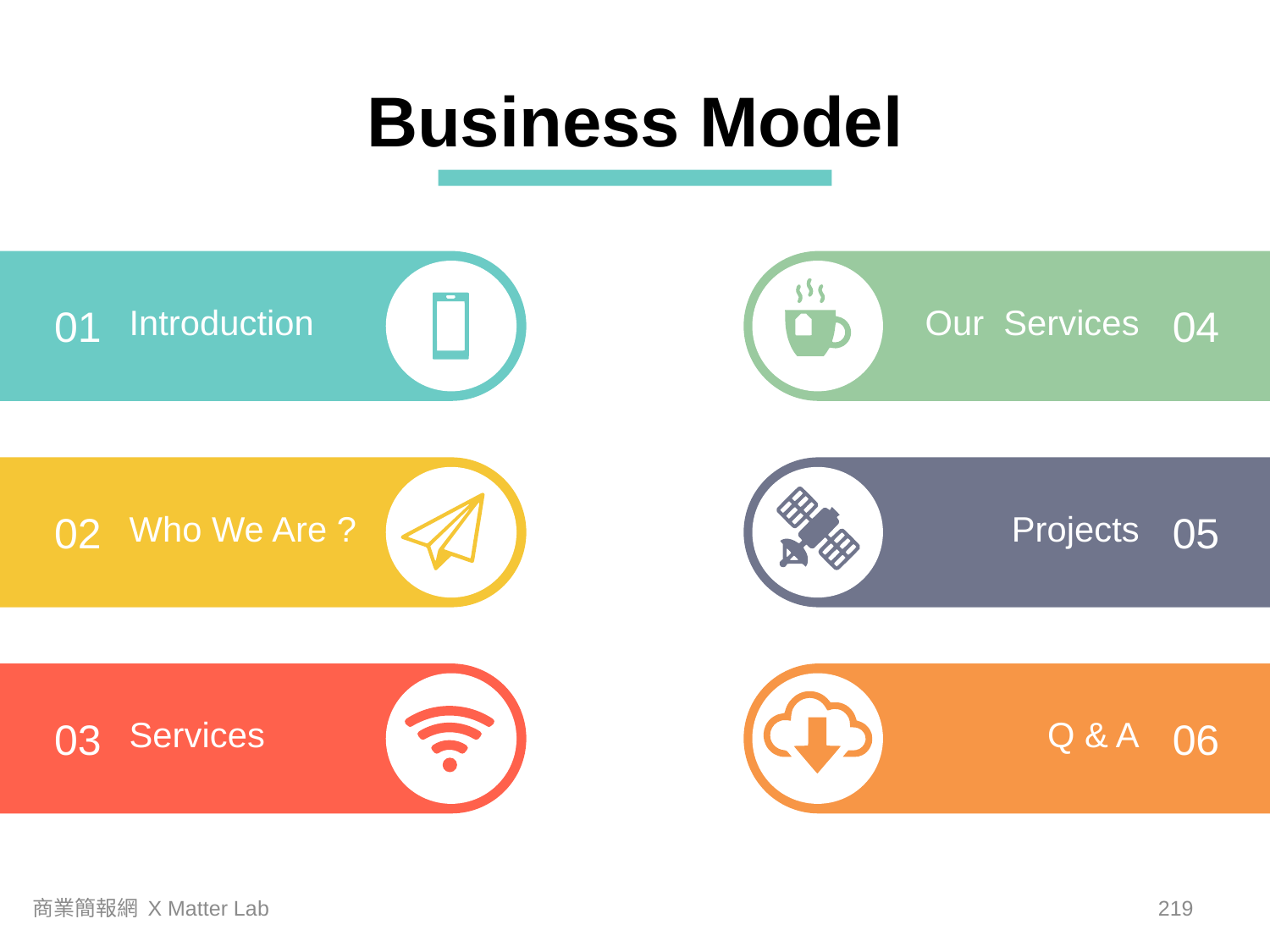

Business Model

01
Introduction
Our  Services
04

02
Who We Are ?
Projects
05

03
Services
Q & A
06
商業簡報網 X Matter Lab
219